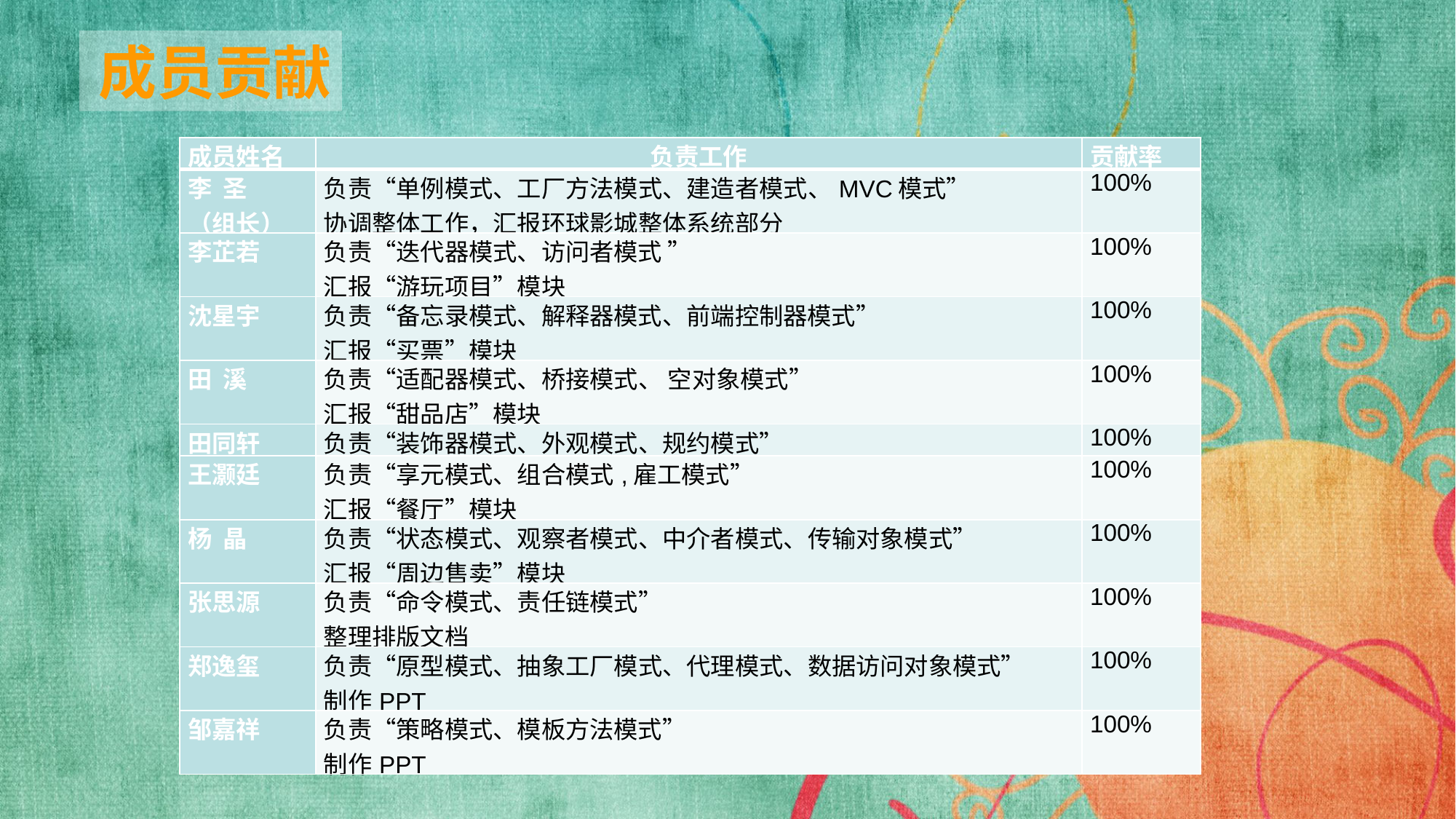

成员贡献
| 成员姓名 | 负责工作 | 贡献率 |
| --- | --- | --- |
| 李 圣 （组长） | 负责“单例模式、工厂方法模式、建造者模式、MVC模式” 协调整体工作，汇报环球影城整体系统部分 | 100% |
| 李芷若 | 负责“迭代器模式、访问者模式 ” 汇报“游玩项目”模块 | 100% |
| 沈星宇 | 负责“备忘录模式、解释器模式、前端控制器模式” 汇报“买票”模块 | 100% |
| 田 溪 | 负责“适配器模式、桥接模式、 空对象模式” 汇报“甜品店”模块 | 100% |
| 田同轩 | 负责“装饰器模式、外观模式、规约模式” | 100% |
| 王灏廷 | 负责“享元模式、组合模式,雇工模式” 汇报“餐厅”模块 | 100% |
| 杨 晶 | 负责“状态模式、观察者模式、中介者模式、传输对象模式” 汇报“周边售卖”模块 | 100% |
| 张思源 | 负责“命令模式、责任链模式” 整理排版文档 | 100% |
| 郑逸玺 | 负责“原型模式、抽象工厂模式、代理模式、数据访问对象模式” 制作PPT | 100% |
| 邹嘉祥 | 负责“策略模式、模板方法模式” 制作PPT | 100% |